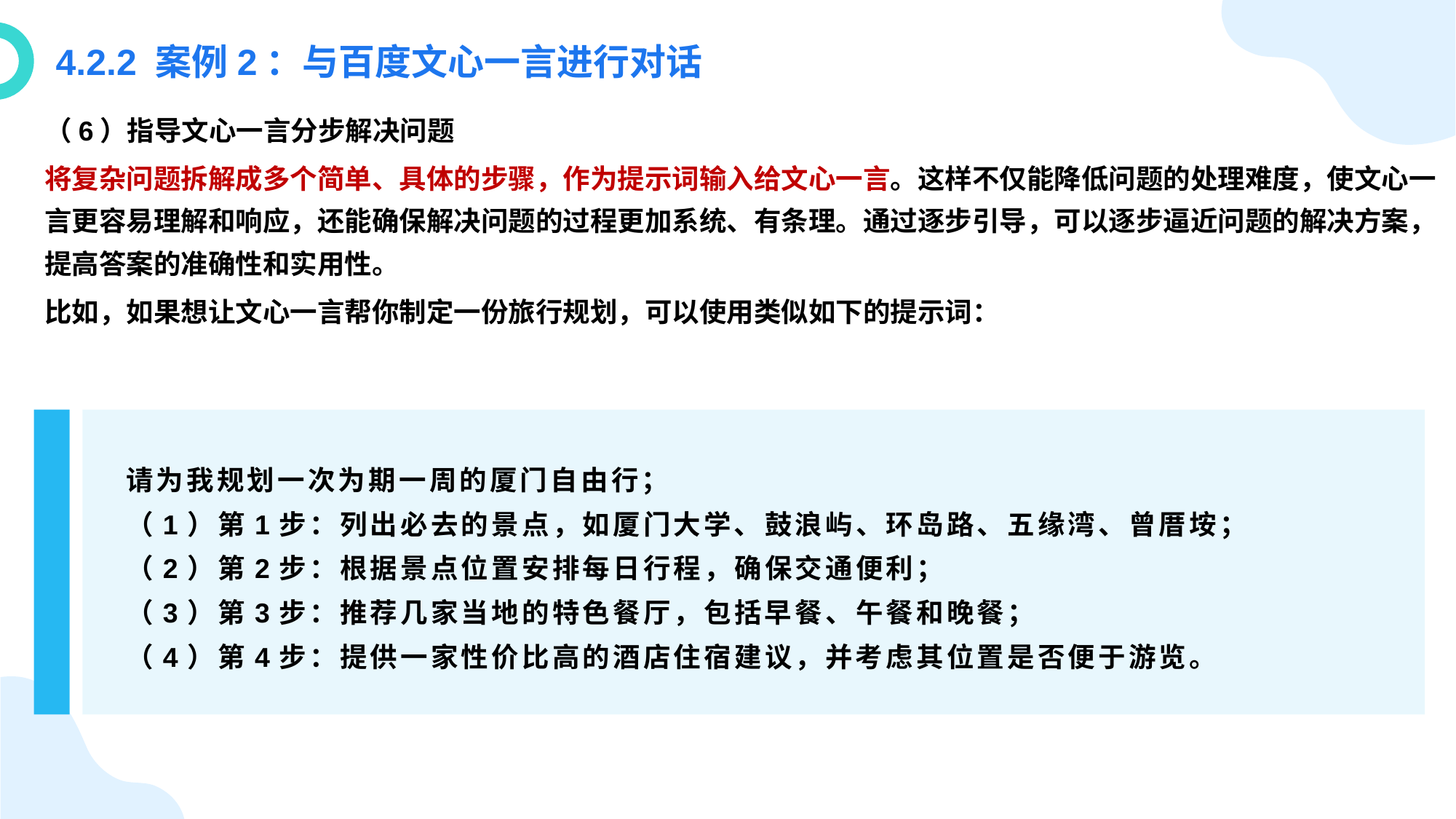

4.2.2 案例2：与百度文心一言进行对话

（6）指导文心一言分步解决问题
将复杂问题拆解成多个简单、具体的步骤，作为提示词输入给文心一言。这样不仅能降低问题的处理难度，使文心一言更容易理解和响应，还能确保解决问题的过程更加系统、有条理。通过逐步引导，可以逐步逼近问题的解决方案，提高答案的准确性和实用性。
比如，如果想让文心一言帮你制定一份旅行规划，可以使用类似如下的提示词：

请为我规划一次为期一周的厦门自由行；
（1）第1步：列出必去的景点，如厦门大学、鼓浪屿、环岛路、五缘湾、曾厝垵；
（2）第2步：根据景点位置安排每日行程，确保交通便利；
（3）第3步：推荐几家当地的特色餐厅，包括早餐、午餐和晚餐；
（4）第4步：提供一家性价比高的酒店住宿建议，并考虑其位置是否便于游览。